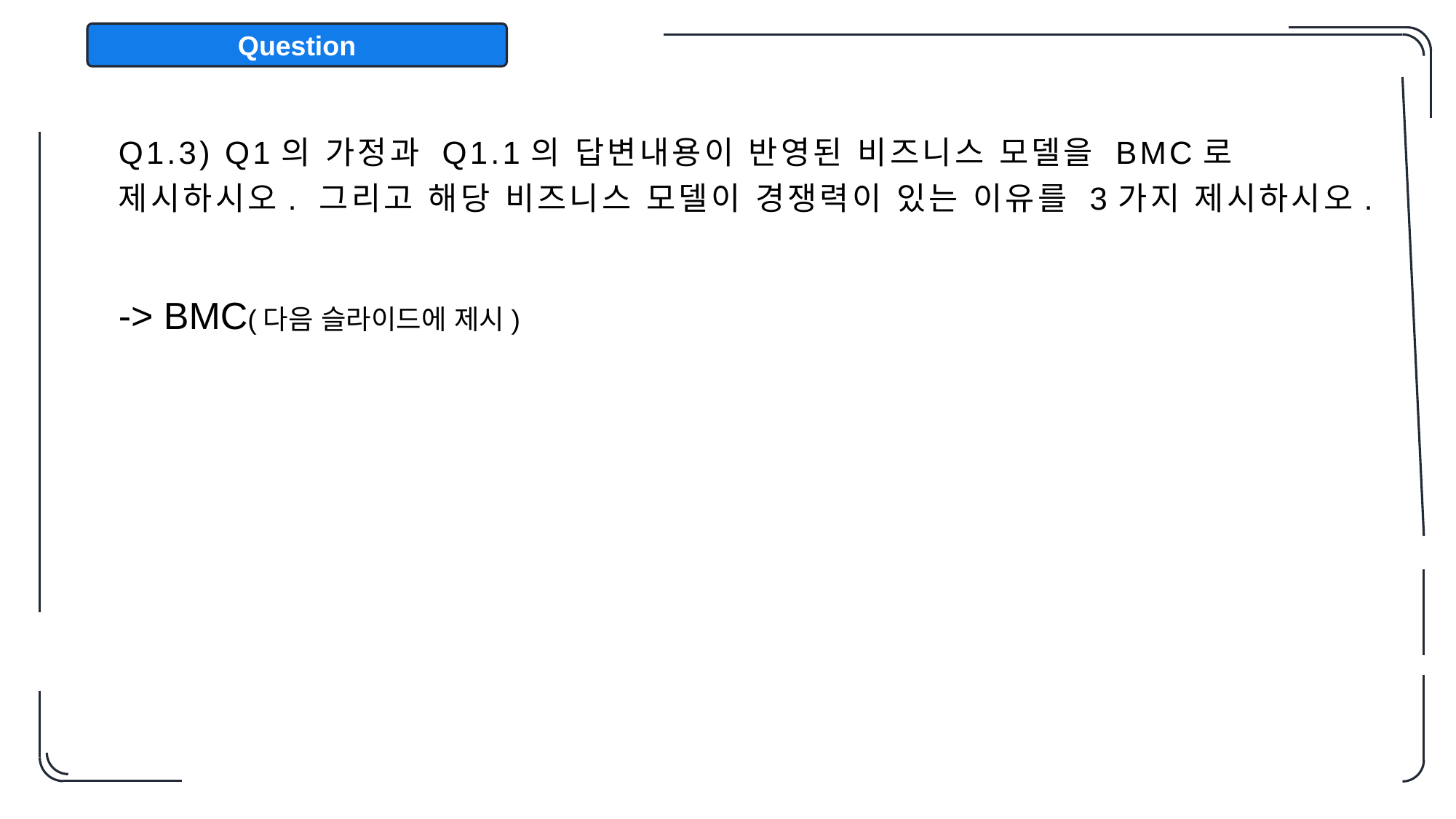

Question

Q1.3) Q1의 가정과 Q1.1의 답변내용이 반영된 비즈니스 모델을 BMC로 제시하시오. 그리고 해당 비즈니스 모델이 경쟁력이 있는 이유를 3가지 제시하시오.
-> BMC(다음 슬라이드에 제시)